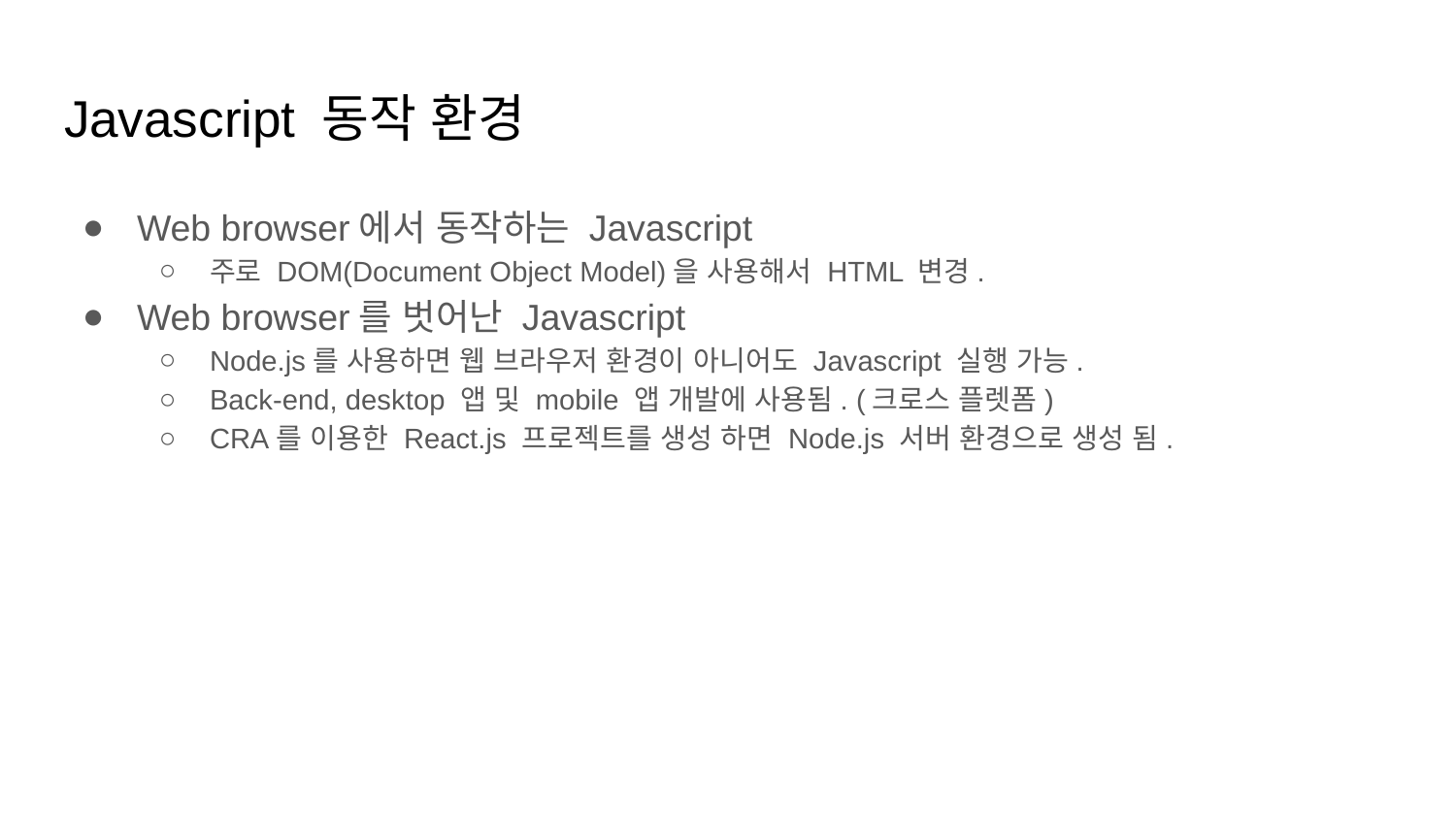

# Javascript 동작 환경
Web browser에서 동작하는 Javascript
주로 DOM(Document Object Model)을 사용해서 HTML 변경.
Web browser를 벗어난 Javascript
Node.js를 사용하면 웹 브라우저 환경이 아니어도 Javascript 실행 가능.
Back-end, desktop 앱 및 mobile 앱 개발에 사용됨. (크로스 플렛폼)
CRA를 이용한 React.js 프로젝트를 생성 하면 Node.js 서버 환경으로 생성 됨.